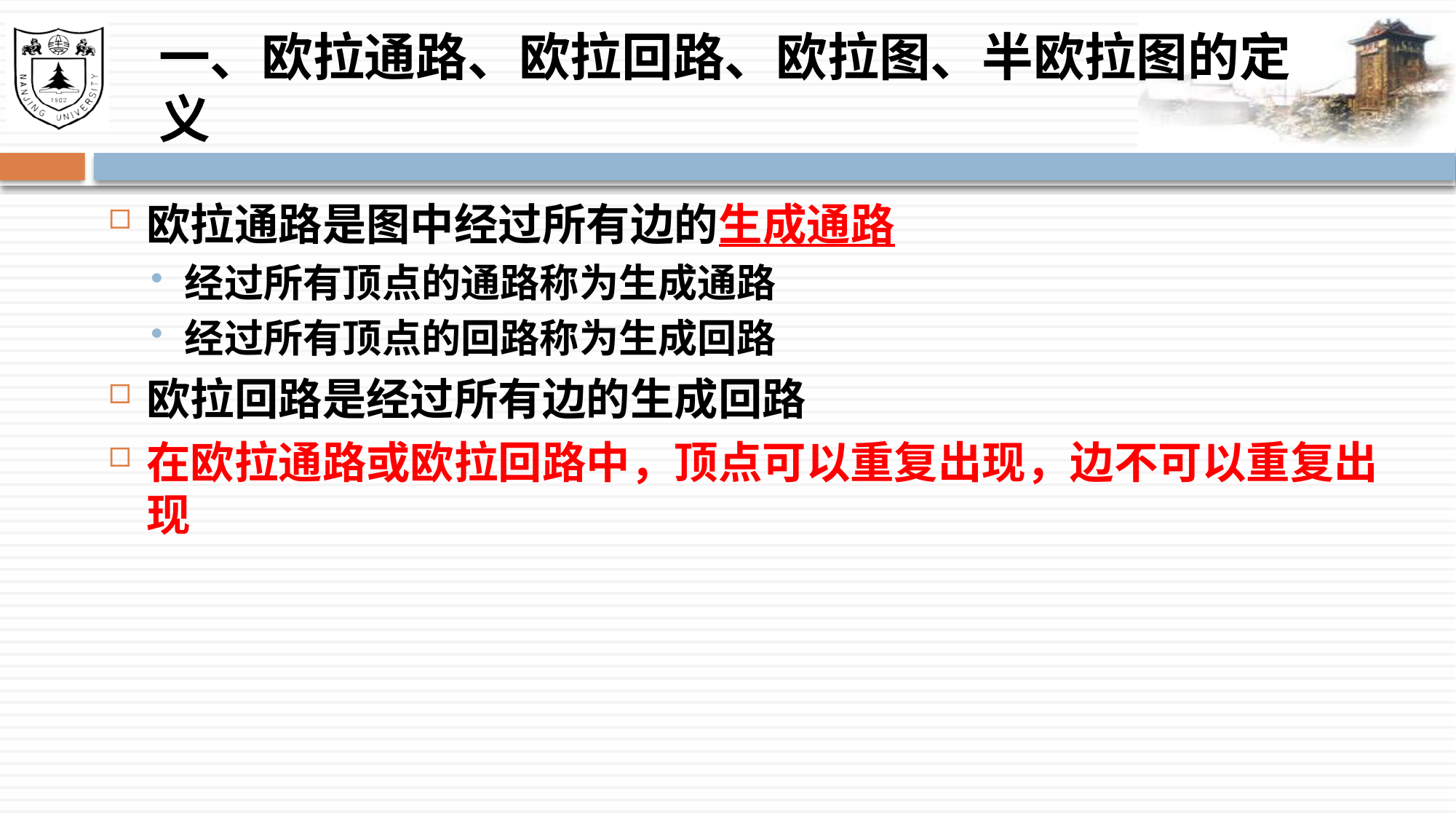

# 一、欧拉通路、欧拉回路、欧拉图、半欧拉图的定义
欧拉通路是图中经过所有边的生成通路
经过所有顶点的通路称为生成通路
经过所有顶点的回路称为生成回路
欧拉回路是经过所有边的生成回路
在欧拉通路或欧拉回路中，顶点可以重复出现，边不可以重复出现